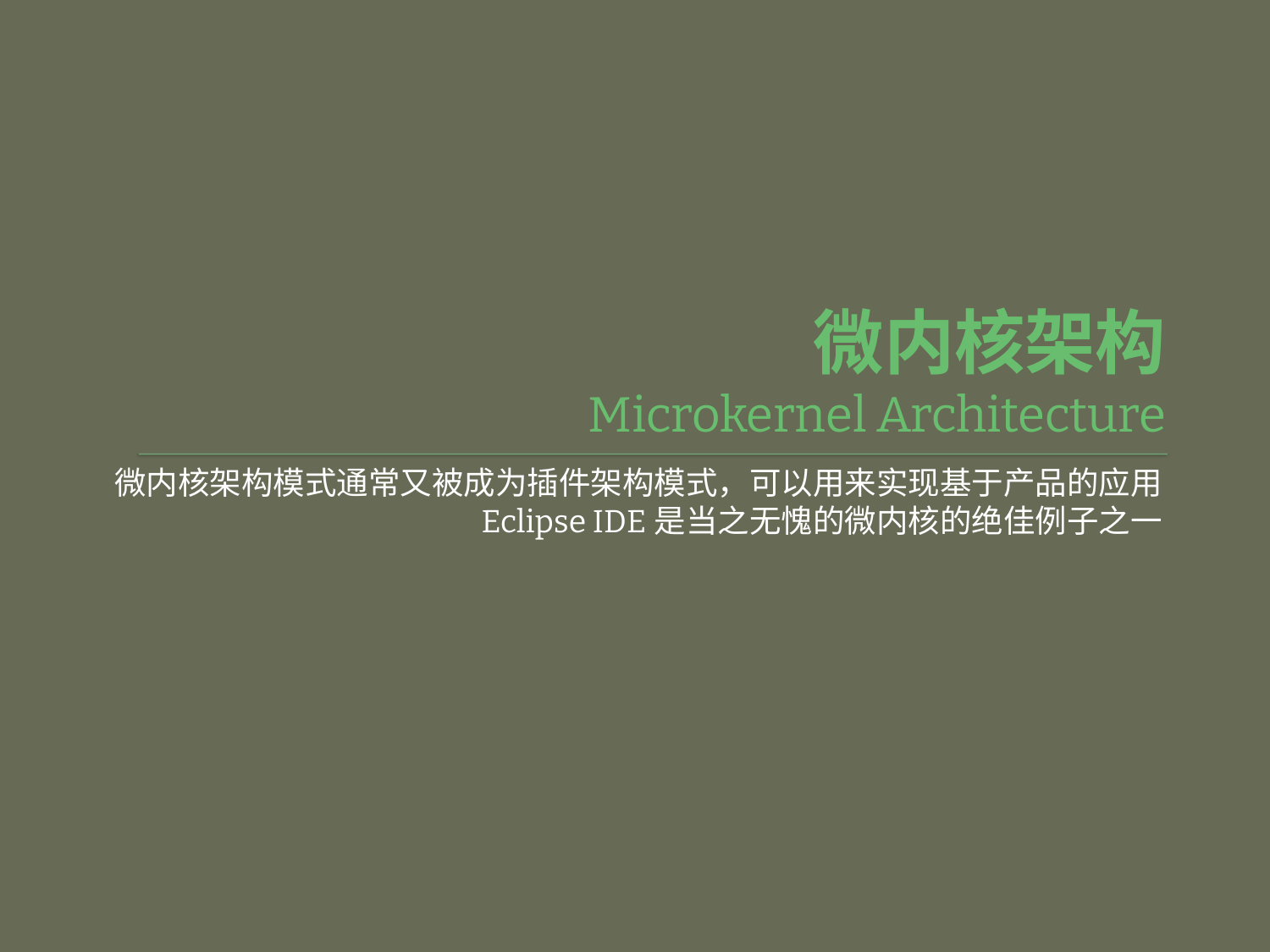

# 微内核架构 Microkernel Architecture
微内核架构模式通常又被成为插件架构模式，可以用来实现基于产品的应用
Eclipse IDE是当之无愧的微内核的绝佳例子之一